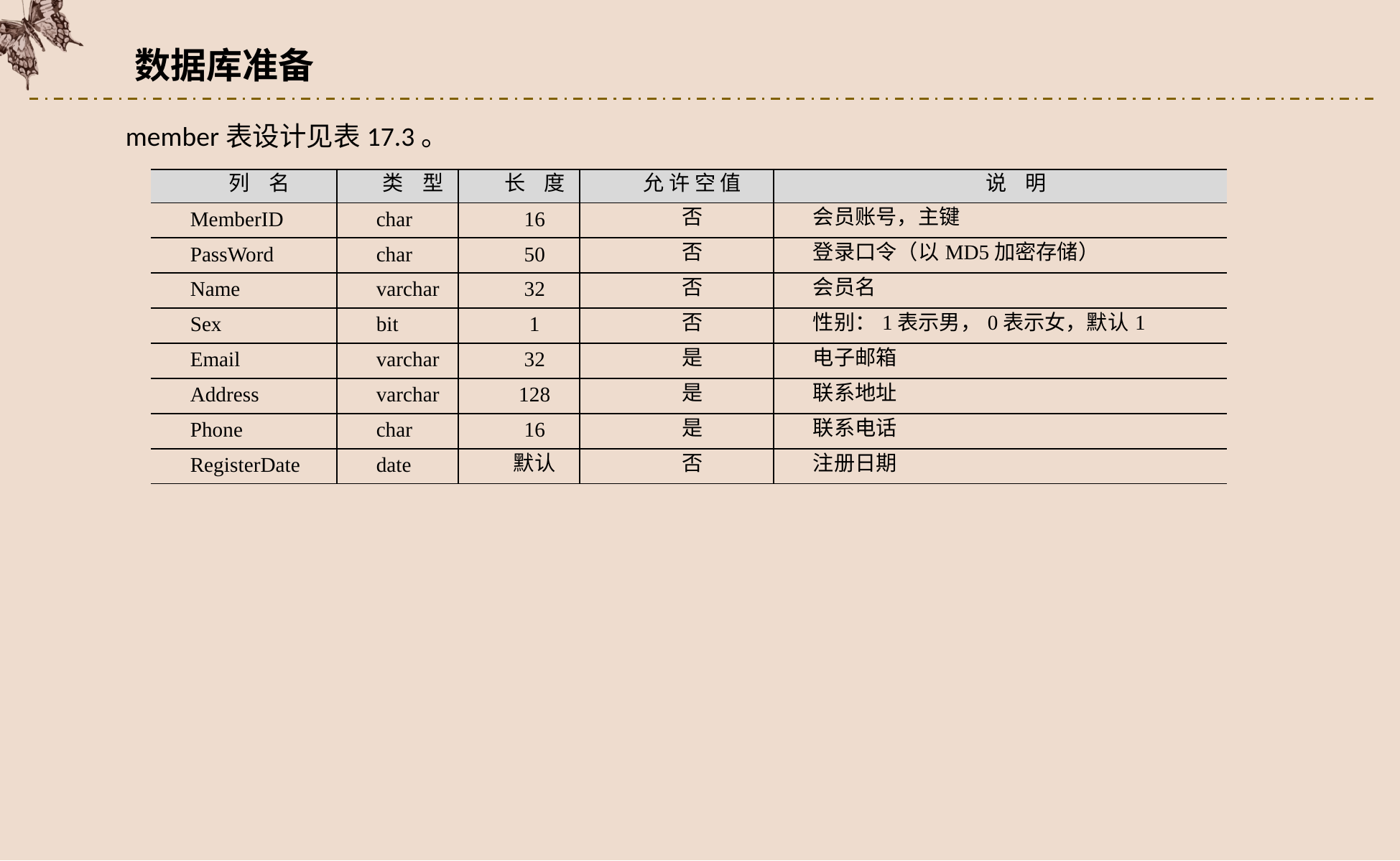

数据库准备
member表设计见表17.3。
| 列 名 | 类 型 | 长 度 | 允 许 空 值 | 说 明 |
| --- | --- | --- | --- | --- |
| MemberID | char | 16 | 否 | 会员账号，主键 |
| PassWord | char | 50 | 否 | 登录口令（以MD5加密存储） |
| Name | varchar | 32 | 否 | 会员名 |
| Sex | bit | 1 | 否 | 性别：1表示男，0表示女，默认1 |
| Email | varchar | 32 | 是 | 电子邮箱 |
| Address | varchar | 128 | 是 | 联系地址 |
| Phone | char | 16 | 是 | 联系电话 |
| RegisterDate | date | 默认 | 否 | 注册日期 |